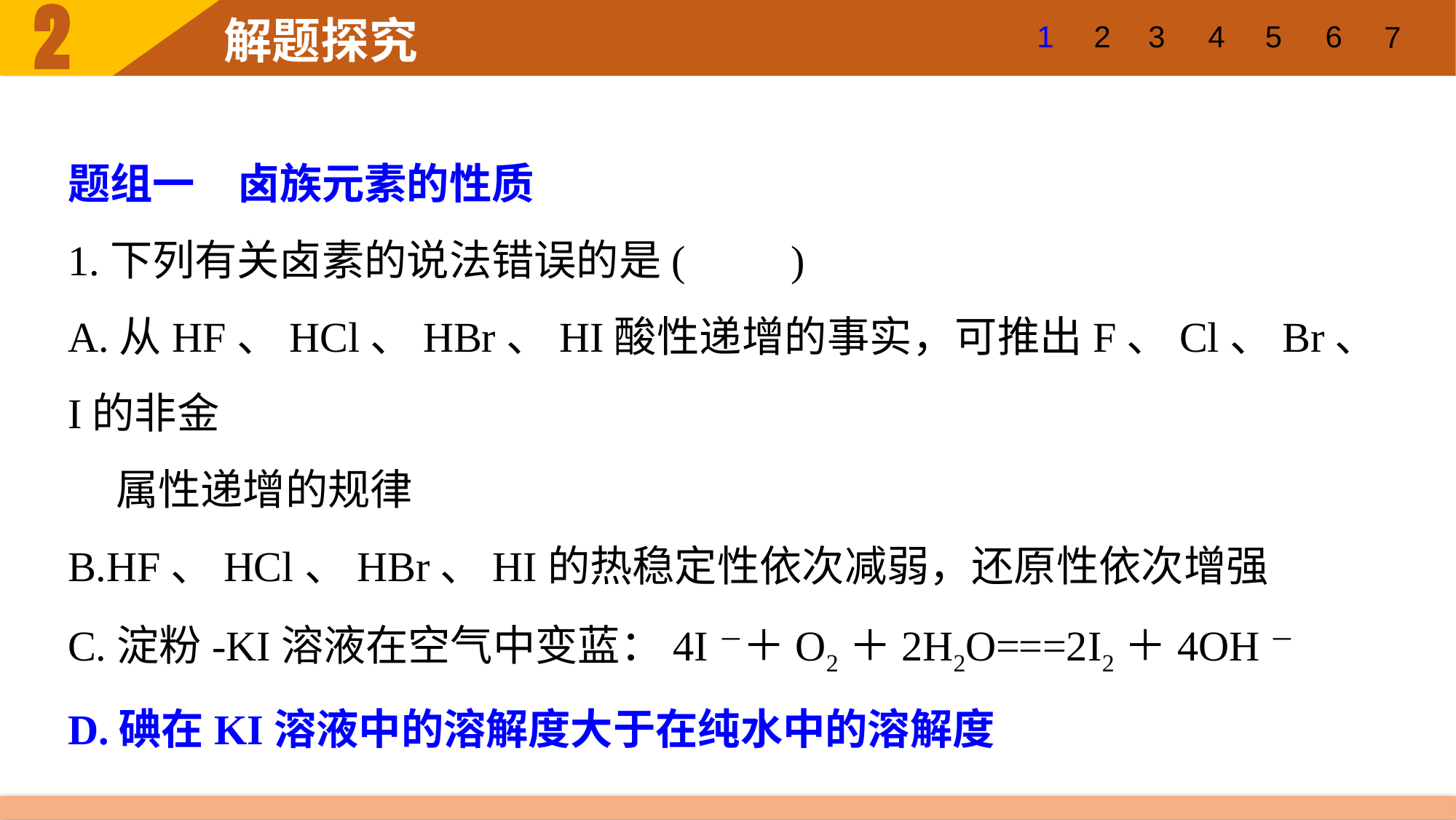

1
2
3
4
5
6
7
题组一　卤族元素的性质
1.下列有关卤素的说法错误的是(　　)
A.从HF、HCl、HBr、HI酸性递增的事实，可推出F、Cl、Br、I的非金
    属性递增的规律
B.HF、HCl、HBr、HI的热稳定性依次减弱，还原性依次增强
C.淀粉­-KI溶液在空气中变蓝：4I－＋O2＋2H2O===2I2＋4OH－
D.碘在KI溶液中的溶解度大于在纯水中的溶解度